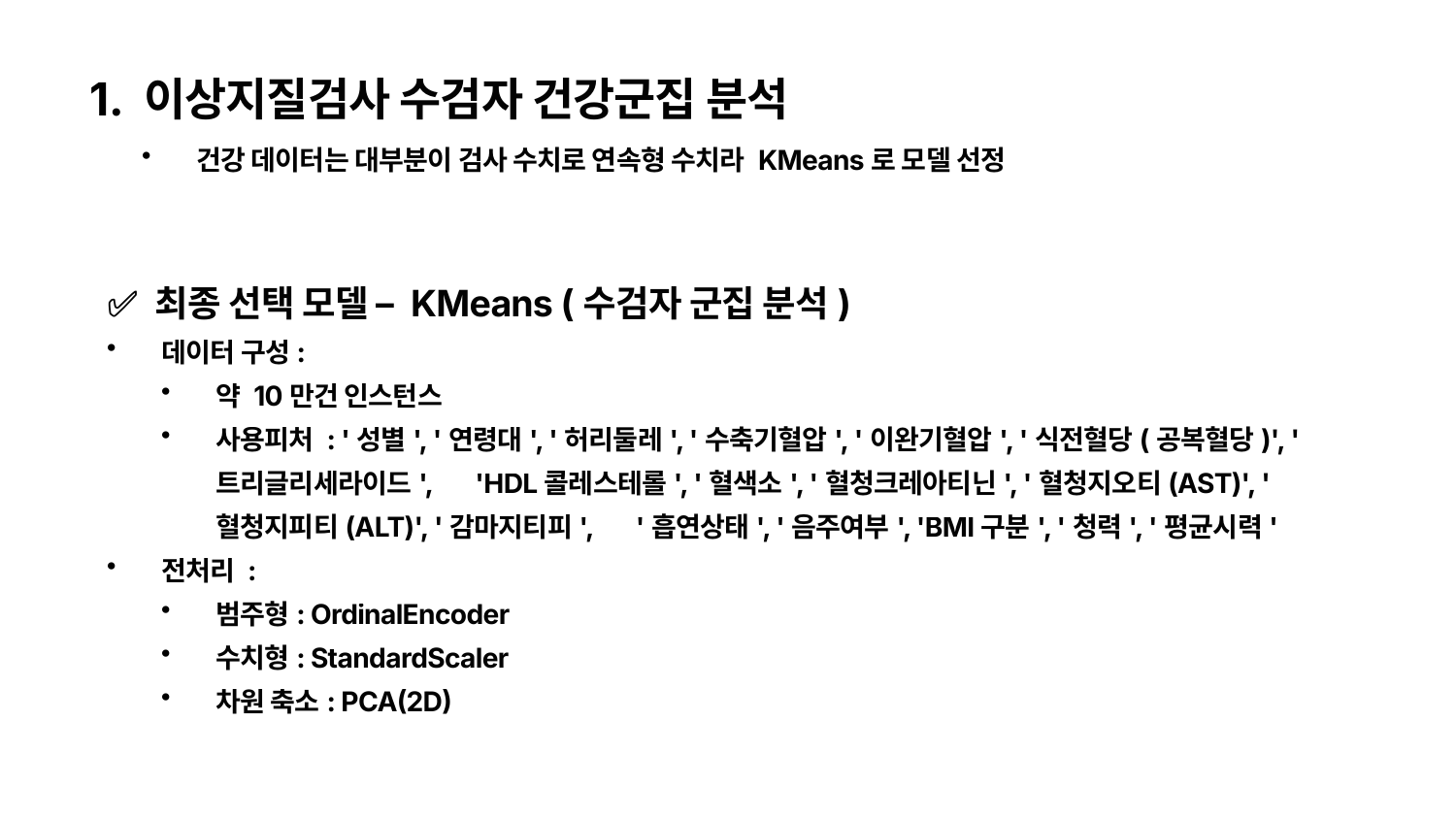

이상지질검사 수검자 건강군집 분석
건강 데이터는 대부분이 검사 수치로 연속형 수치라 KMeans로 모델 선정
✅ 최종 선택 모델 – KMeans (수검자 군집 분석)
데이터 구성:
약 10만건 인스턴스
사용피처 : '성별', '연령대', '허리둘레', '수축기혈압', '이완기혈압', '식전혈당(공복혈당)', '트리글리세라이드',        'HDL콜레스테롤', '혈색소', '혈청크레아티닌', '혈청지오티(AST)', '혈청지피티(ALT)', '감마지티피',        '흡연상태', '음주여부', 'BMI구분', '청력', '평균시력'
전처리 :
범주형: OrdinalEncoder
수치형: StandardScaler
차원 축소: PCA(2D)